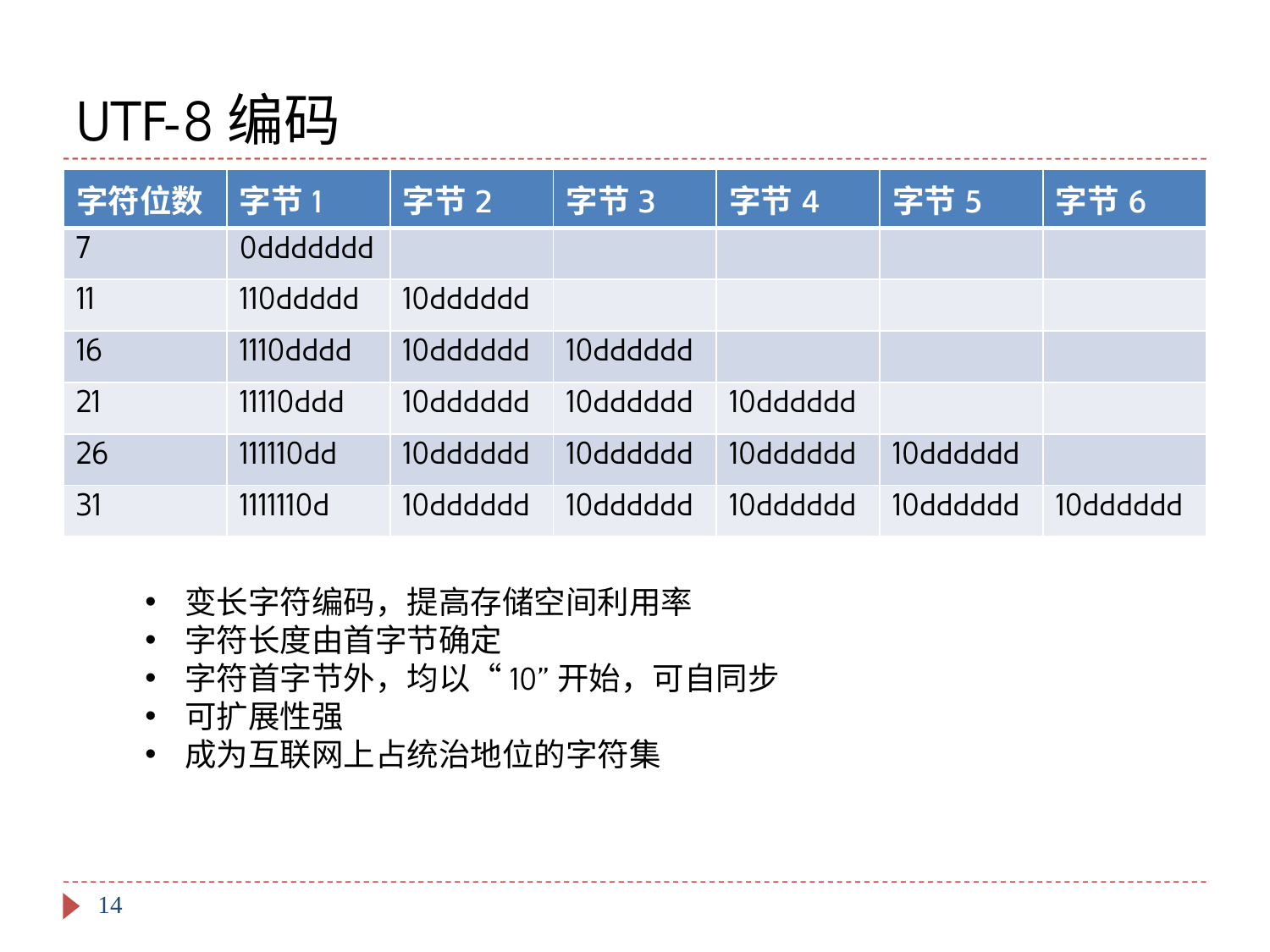

# UTF-8编码
| 字符位数 | 字节1 | 字节2 | 字节3 | 字节4 | 字节5 | 字节6 |
| --- | --- | --- | --- | --- | --- | --- |
| 7 | 0ddddddd |  |  |  |  |  |
| 11 | 110ddddd | 10dddddd |  |  |  |  |
| 16 | 1110dddd | 10dddddd | 10dddddd |  |  |  |
| 21 | 11110ddd | 10dddddd | 10dddddd | 10dddddd |  |  |
| 26 | 111110dd | 10dddddd | 10dddddd | 10dddddd | 10dddddd |  |
| 31 | 1111110d | 10dddddd | 10dddddd | 10dddddd | 10dddddd | 10dddddd |
变长字符编码，提高存储空间利用率
字符长度由首字节确定
字符首字节外，均以“10”开始，可自同步
可扩展性强
成为互联网上占统治地位的字符集
14